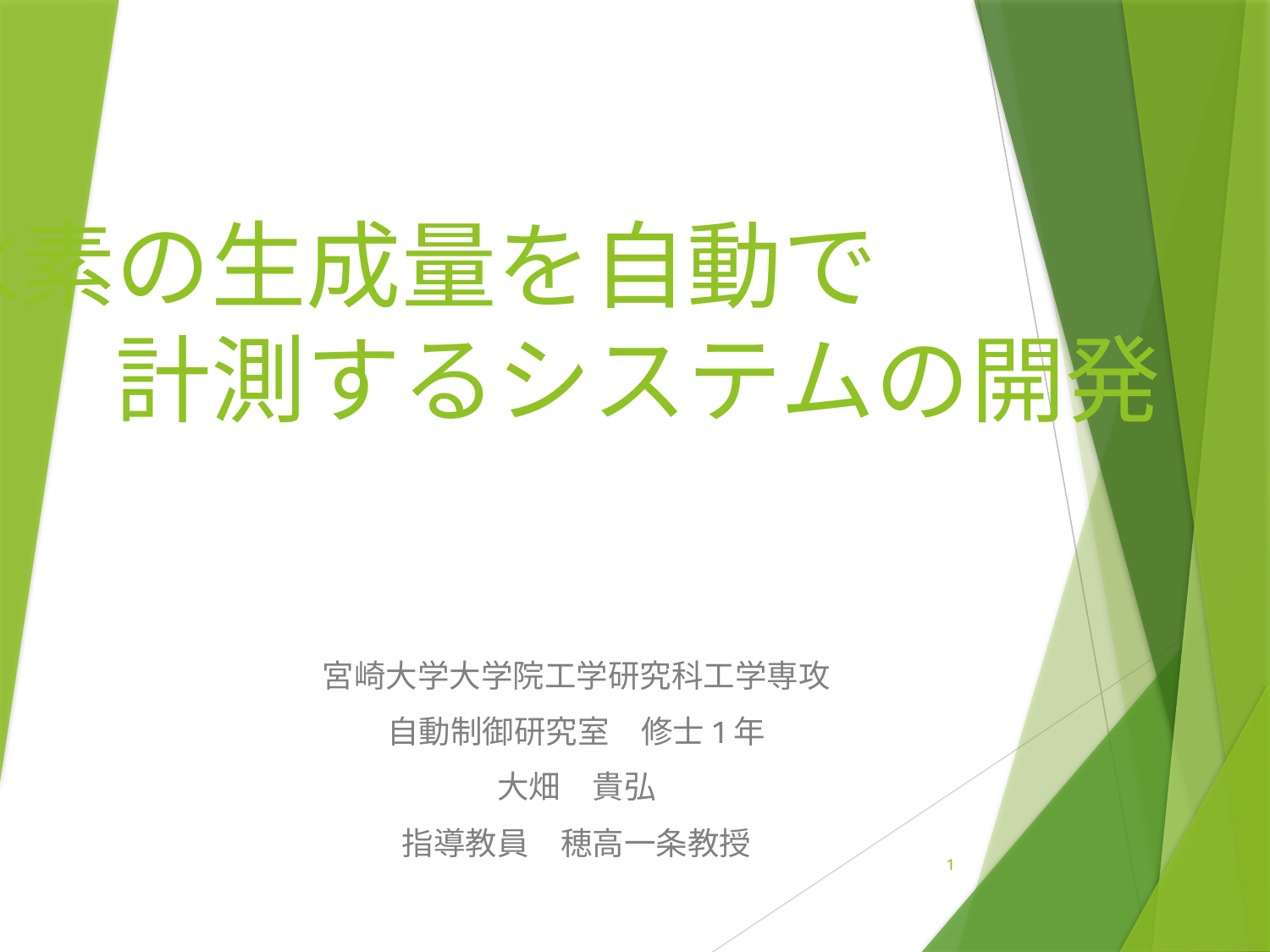

# 水素の生成量を自動で 　　計測するシステムの開発
宮崎大学大学院工学研究科工学専攻
自動制御研究室　修士1年
大畑　貴弘
指導教員　穂高一条教授
1